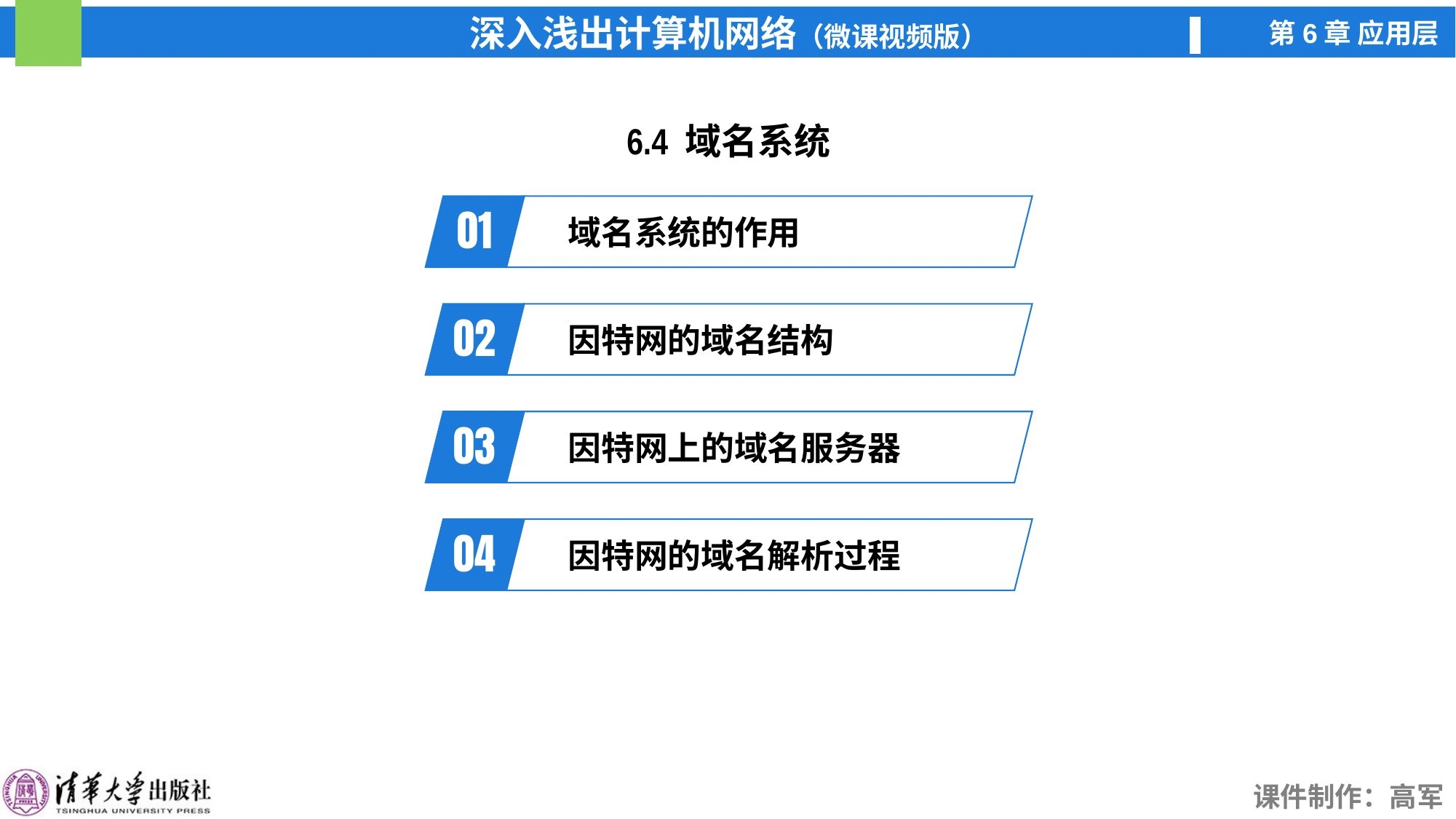

6.4 域名系统
01
域名系统的作用
02
因特网的域名结构
03
因特网上的域名服务器
04
因特网的域名解析过程